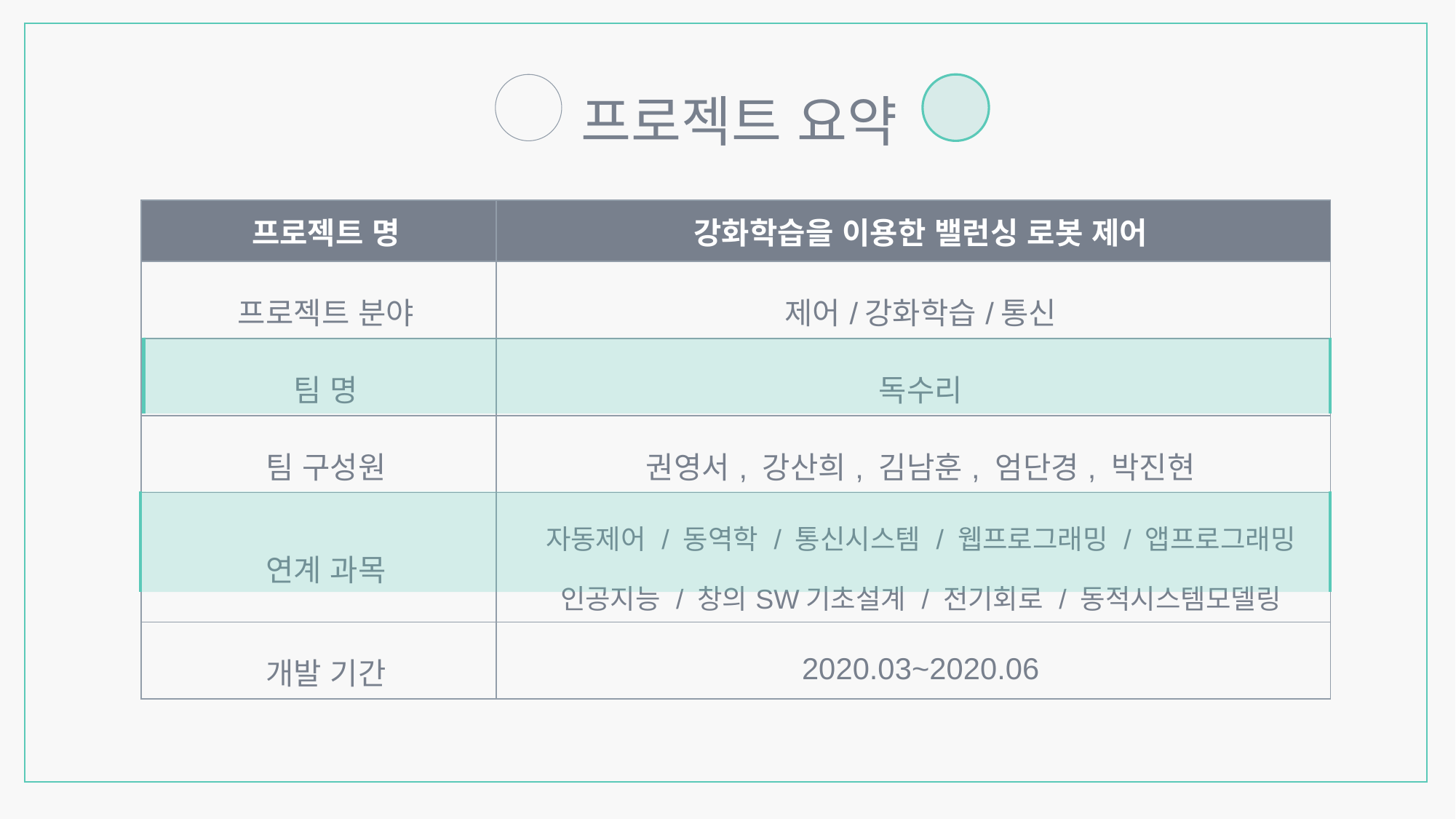

프로젝트 요약

| 프로젝트 명 | 강화학습을 이용한 밸런싱 로봇 제어 |
| --- | --- |
| 프로젝트 분야 | 제어/강화학습/통신 |
| 팀 명 | 독수리 |
| 팀 구성원 | 권영서, 강산희, 김남훈, 엄단경, 박진현 |
| 연계 과목 | 자동제어 / 동역학 / 통신시스템 / 웹프로그래밍 / 앱프로그래밍 인공지능 / 창의SW기초설계 / 전기회로 / 동적시스템모델링 |
| 개발 기간 | 2020.03~2020.06 |
| 60^ |
| --- |
| 60^ㅇㄹ |
| --- |